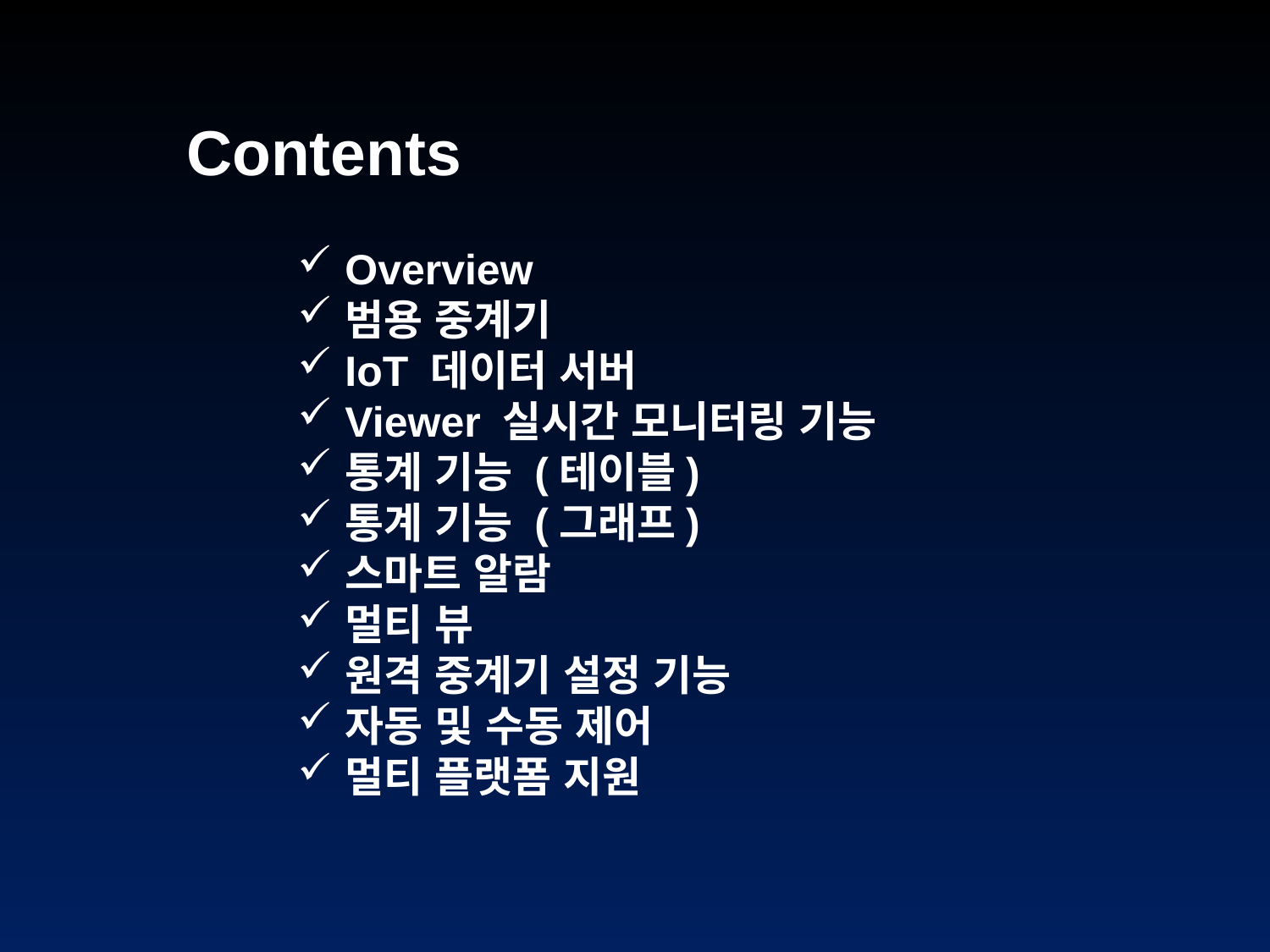

Contents
Overview
범용 중계기
IoT 데이터 서버
Viewer 실시간 모니터링 기능
통계 기능 (테이블)
통계 기능 (그래프)
스마트 알람
멀티 뷰
원격 중계기 설정 기능
자동 및 수동 제어
멀티 플랫폼 지원